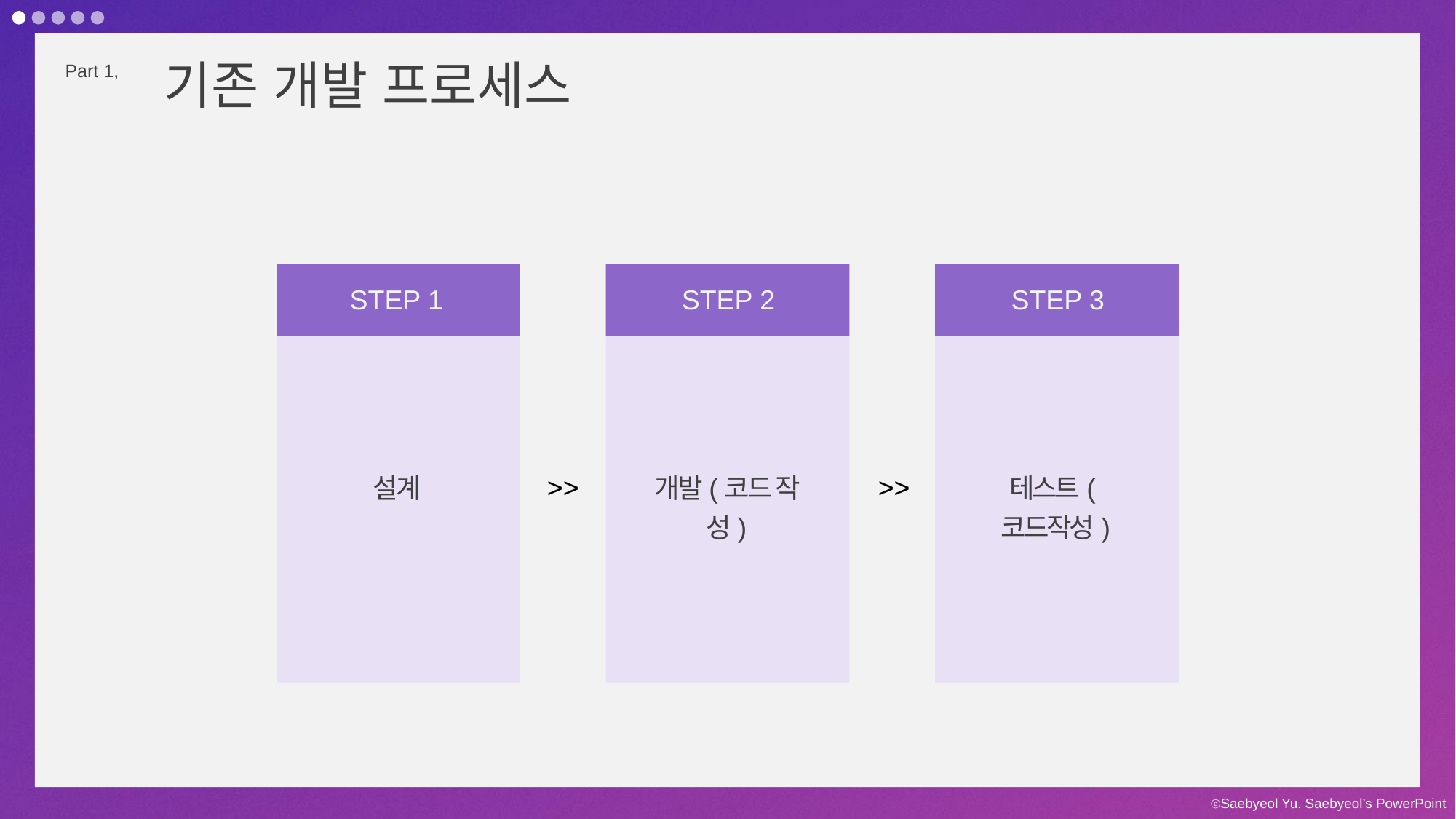

기존 개발 프로세스
Part 1,

STEP 1
STEP 2
STEP 3
설계
개발(코드 작성)
테스트(코드작성)
>>
>>